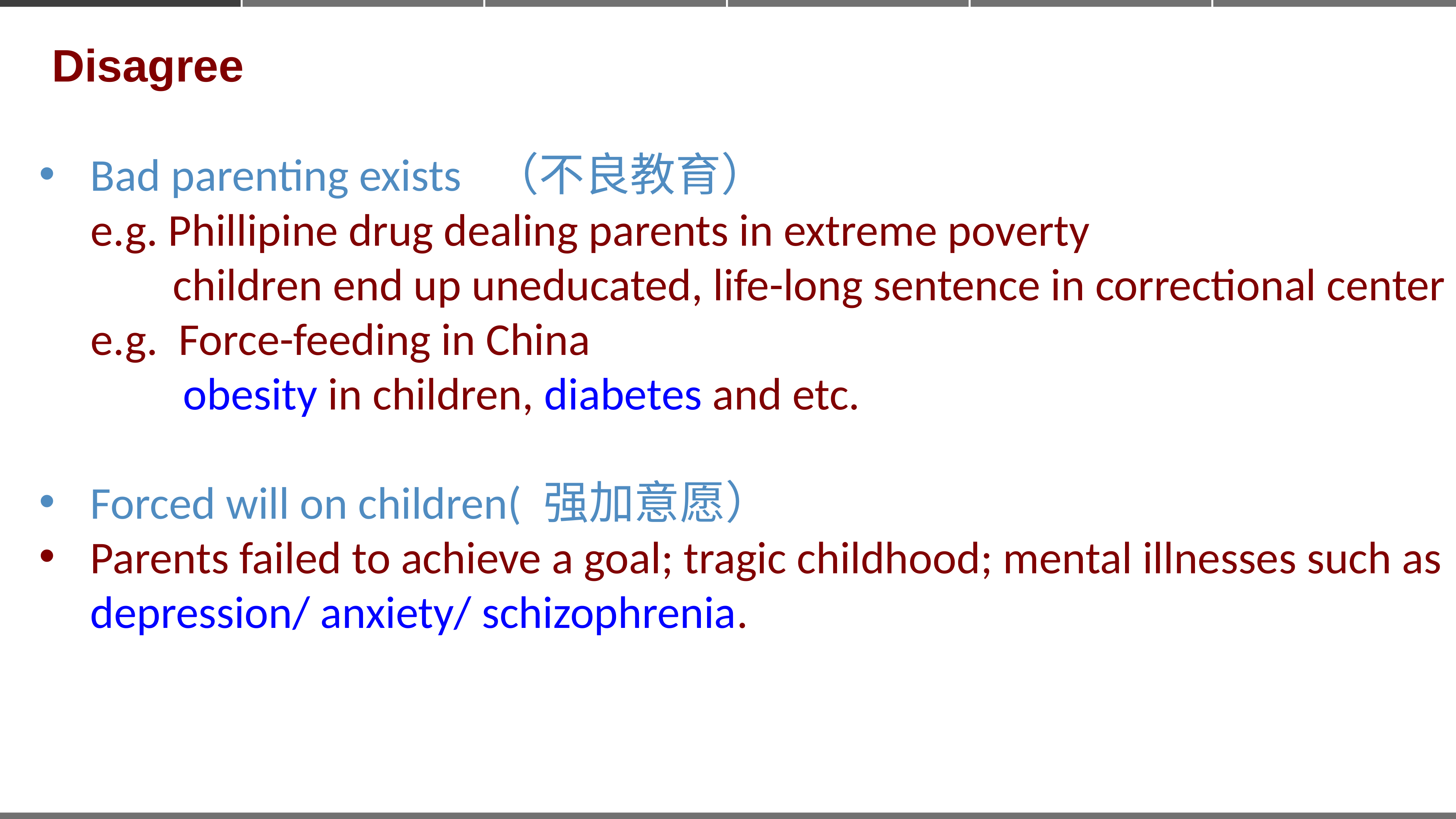

Disagree

Bad parenting exists  （不良教育）
     e.g. Phillipine drug dealing parents in extreme poverty
             children end up uneducated, life-long sentence in correctional center
     e.g.  Force-feeding in China
              obesity in children, diabetes and etc.

Forced will on children( 强加意愿）
Parents failed to achieve a goal; tragic childhood; mental illnesses such as depression/ anxiety/ schizophrenia.